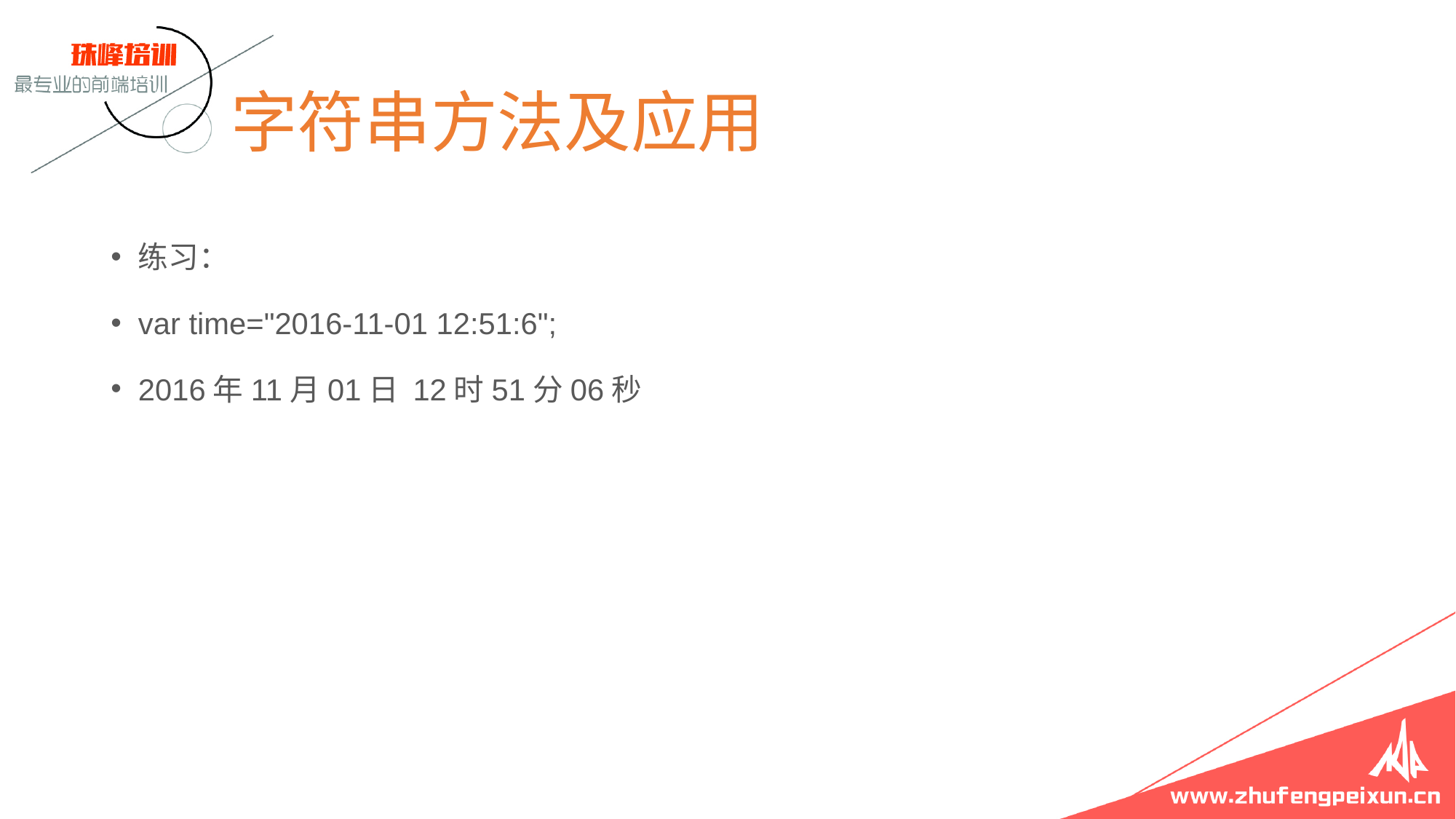

# 字符串方法及应用
练习：
var time="2016-11-01 12:51:6";
2016年11月01日 12时51分06秒